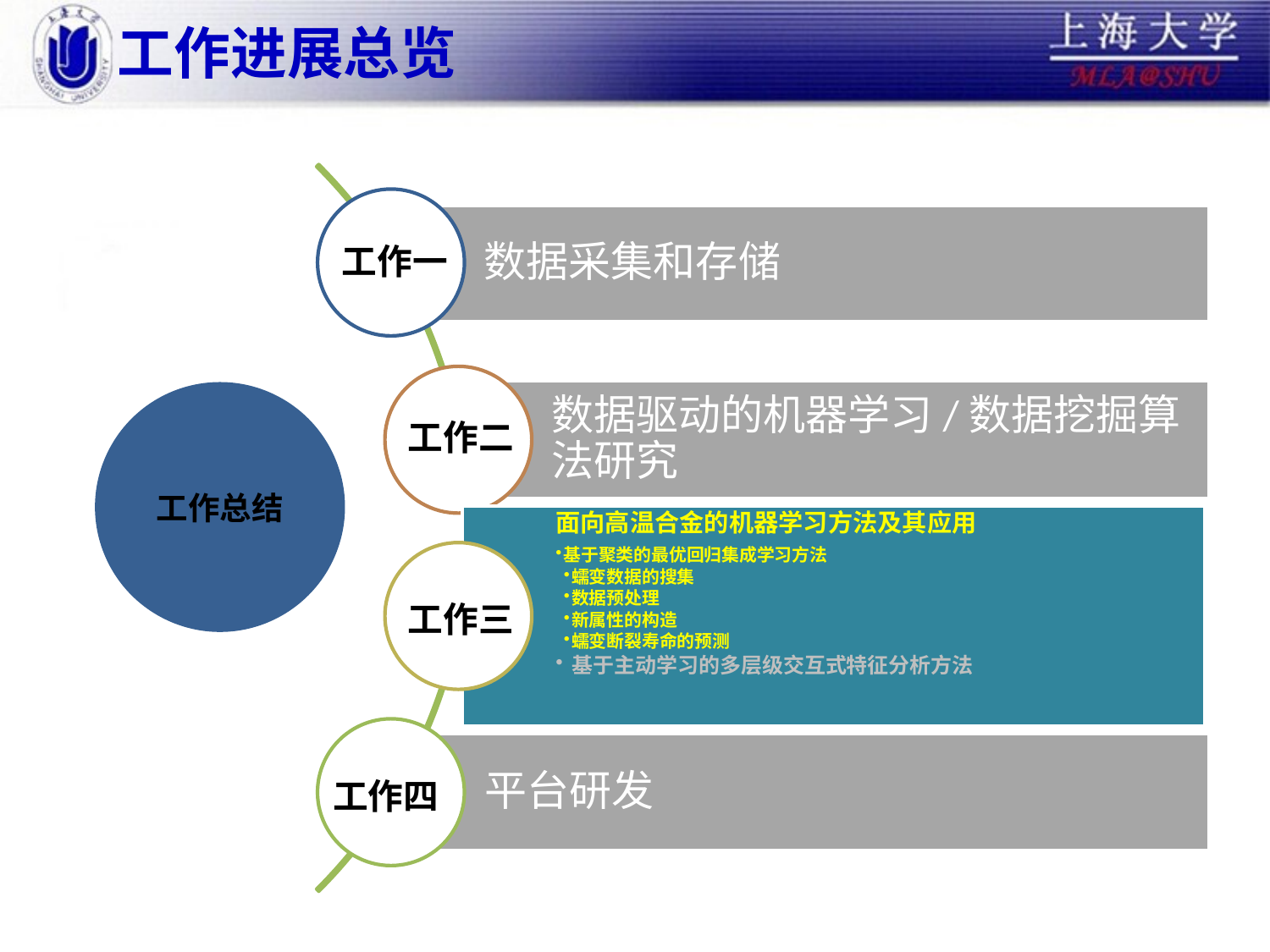

# 工作进展总览
数据采集和存储
数据驱动的机器学习/数据挖掘算法研究
面向高温合金的机器学习方法及其应用
基于聚类的最优回归集成学习方法
蠕变数据的搜集
数据预处理
新属性的构造
蠕变断裂寿命的预测
基于主动学习的多层级交互式特征分析方法
平台研发
工作一
工作总结
工作二
工作三
工作四